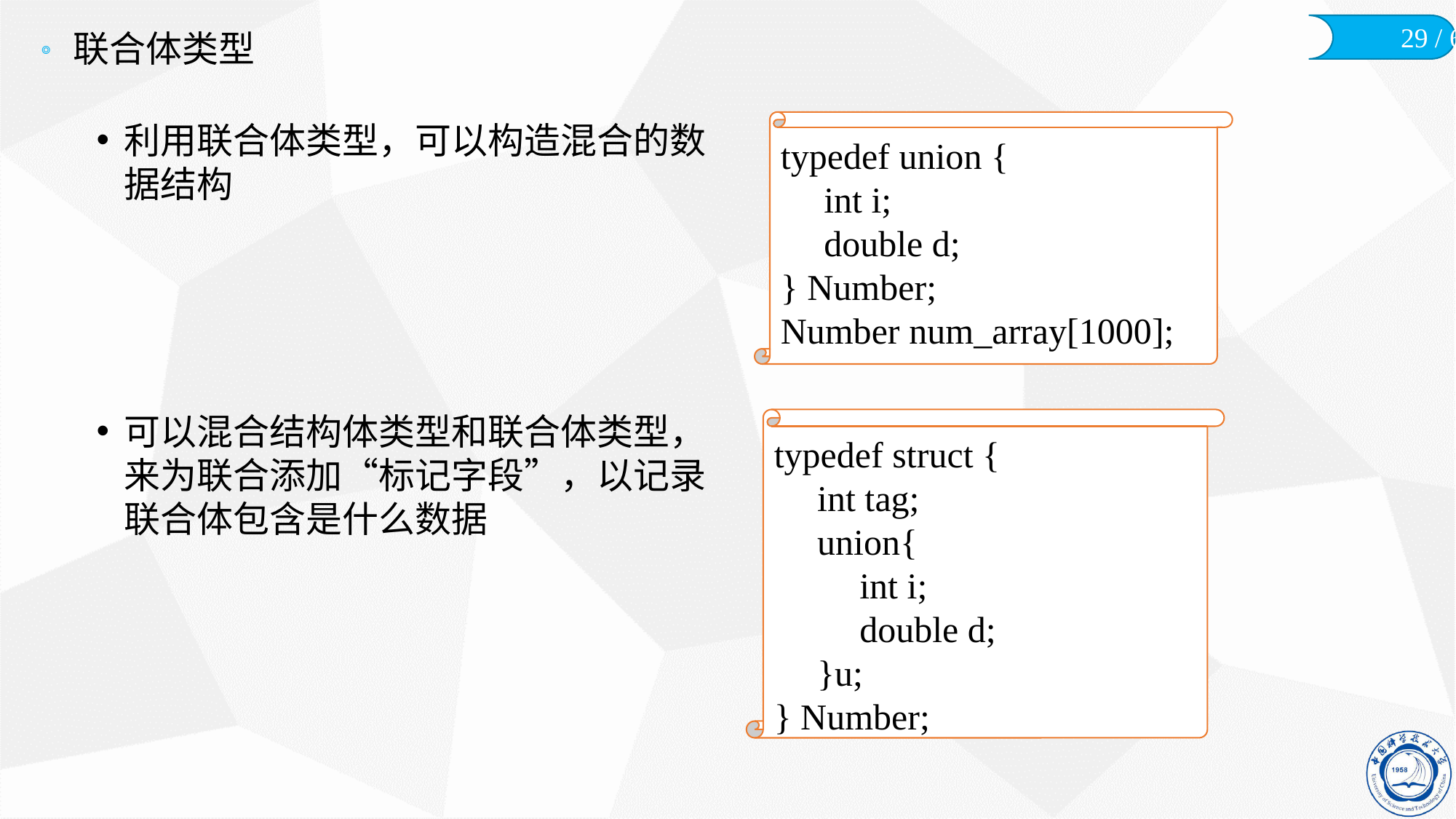

# 联合体类型
利用联合体类型，可以构造混合的数据结构

可以混合结构体类型和联合体类型，来为联合添加“标记字段”，以记录联合体包含是什么数据

typedef union {
	int i;
	double d;
} Number;
Number num_array[1000];
typedef struct {
	int tag;
	union{
		int i;
		double d;
	}u;
} Number;